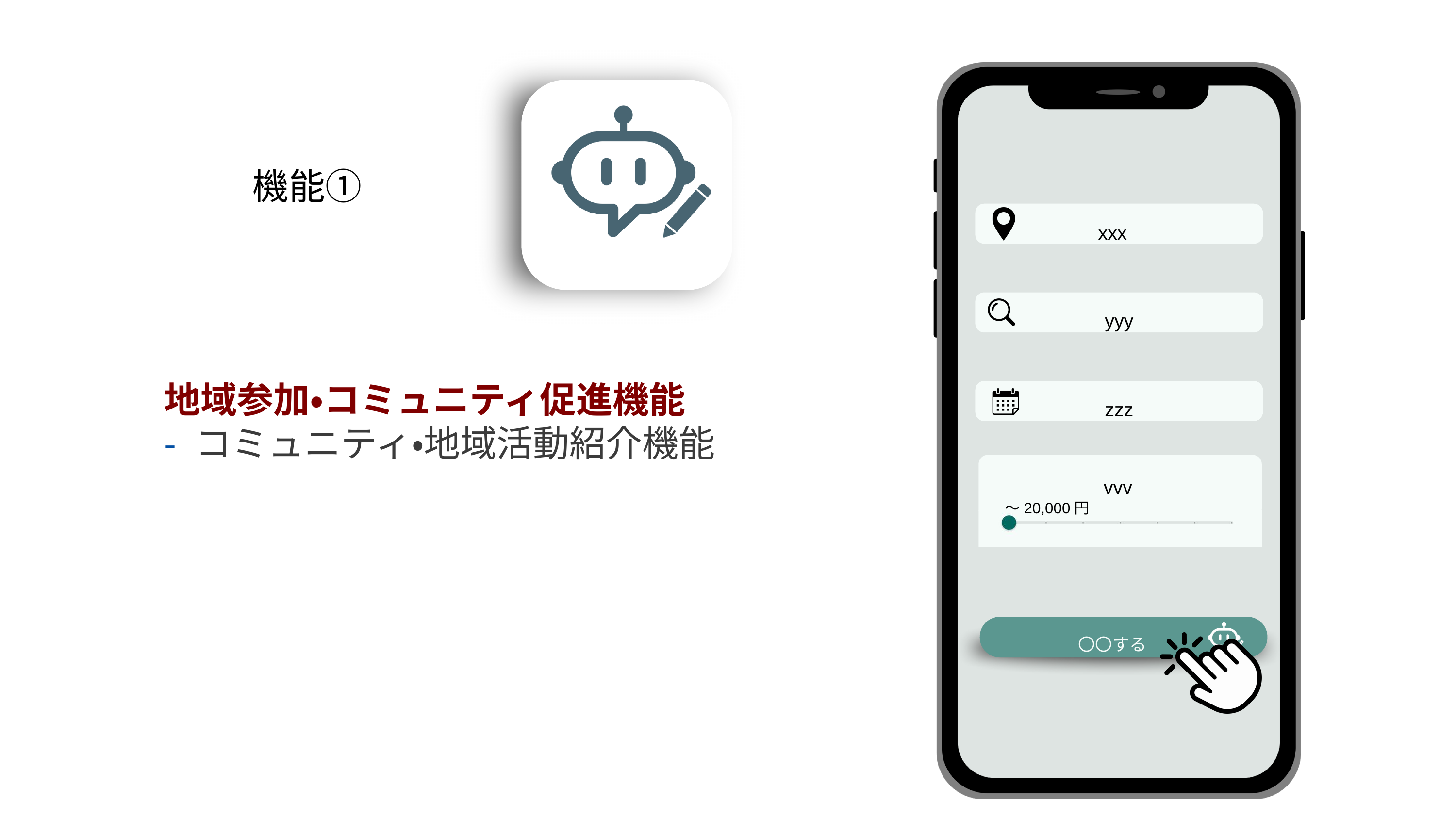

xxx

yyy

zzz

〇〇する
機能①
地域参加・コミュニティ促進機能
- コミュニティ・地域活動紹介機能

vvv
〜20,000円